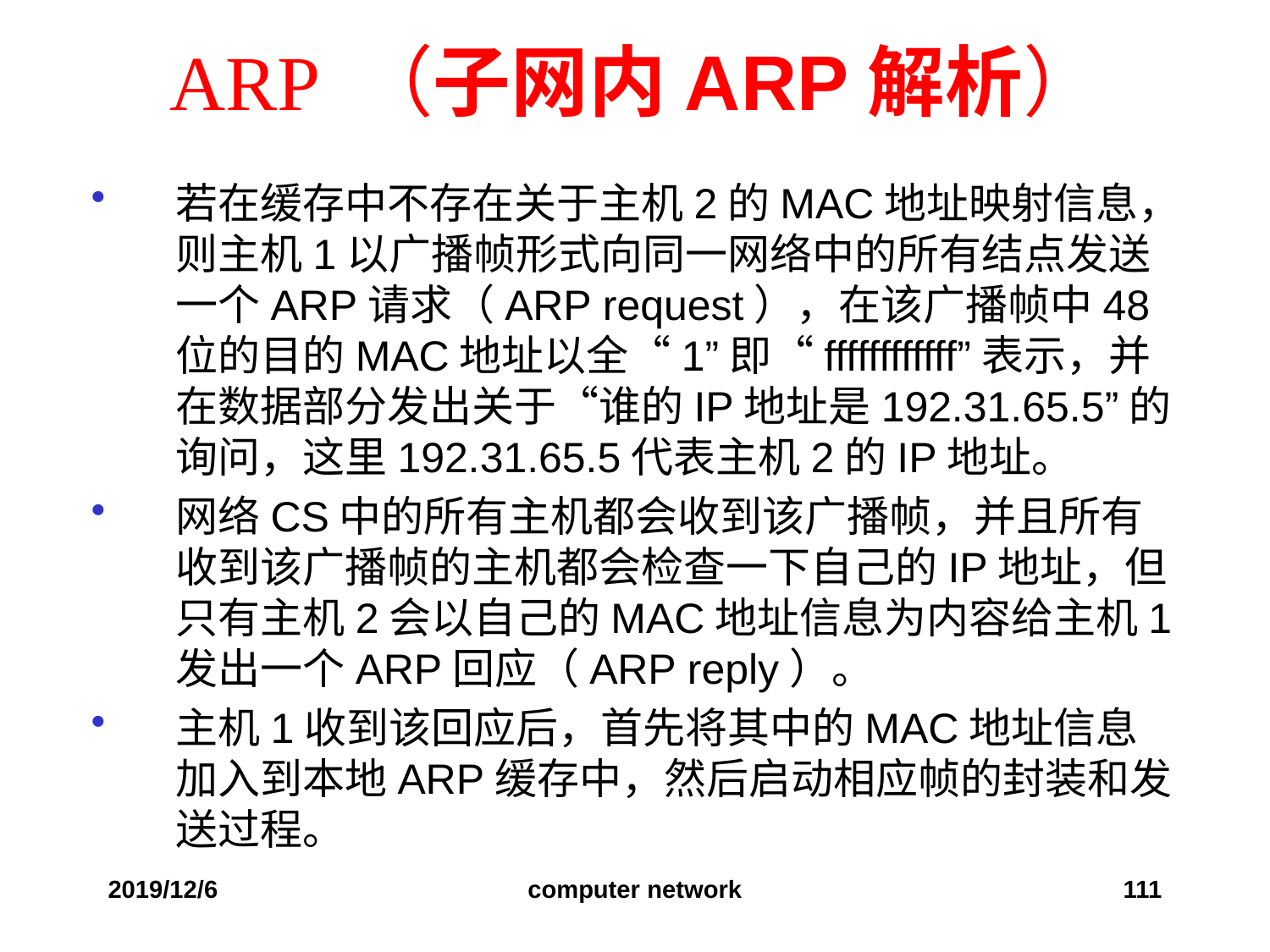

# ARP （子网内ARP解析）
若在缓存中不存在关于主机2的MAC地址映射信息，则主机1以广播帧形式向同一网络中的所有结点发送一个ARP请求（ARP request），在该广播帧中48位的目的MAC地址以全“1”即“ffffffffffff”表示，并在数据部分发出关于“谁的IP地址是192.31.65.5”的询问，这里192.31.65.5代表主机2的IP地址。
网络CS中的所有主机都会收到该广播帧，并且所有收到该广播帧的主机都会检查一下自己的IP地址，但只有主机2会以自己的MAC地址信息为内容给主机1发出一个ARP回应（ARP reply）。
主机1收到该回应后，首先将其中的MAC地址信息加入到本地ARP缓存中，然后启动相应帧的封装和发送过程。
2019/12/6
computer network
111